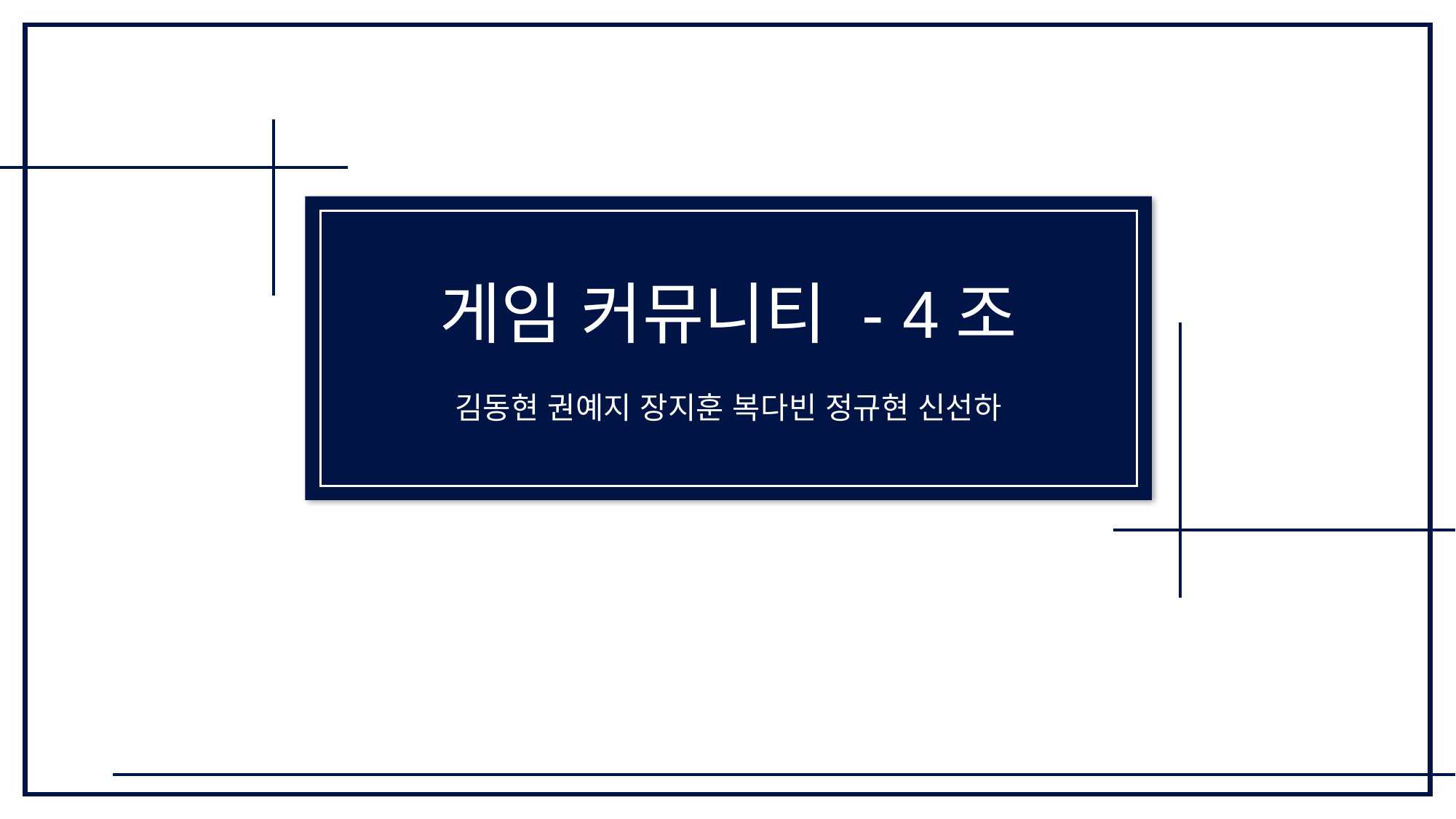

게임 커뮤니티 - 4조

김동현 권예지 장지훈 복다빈 정규현 신선하